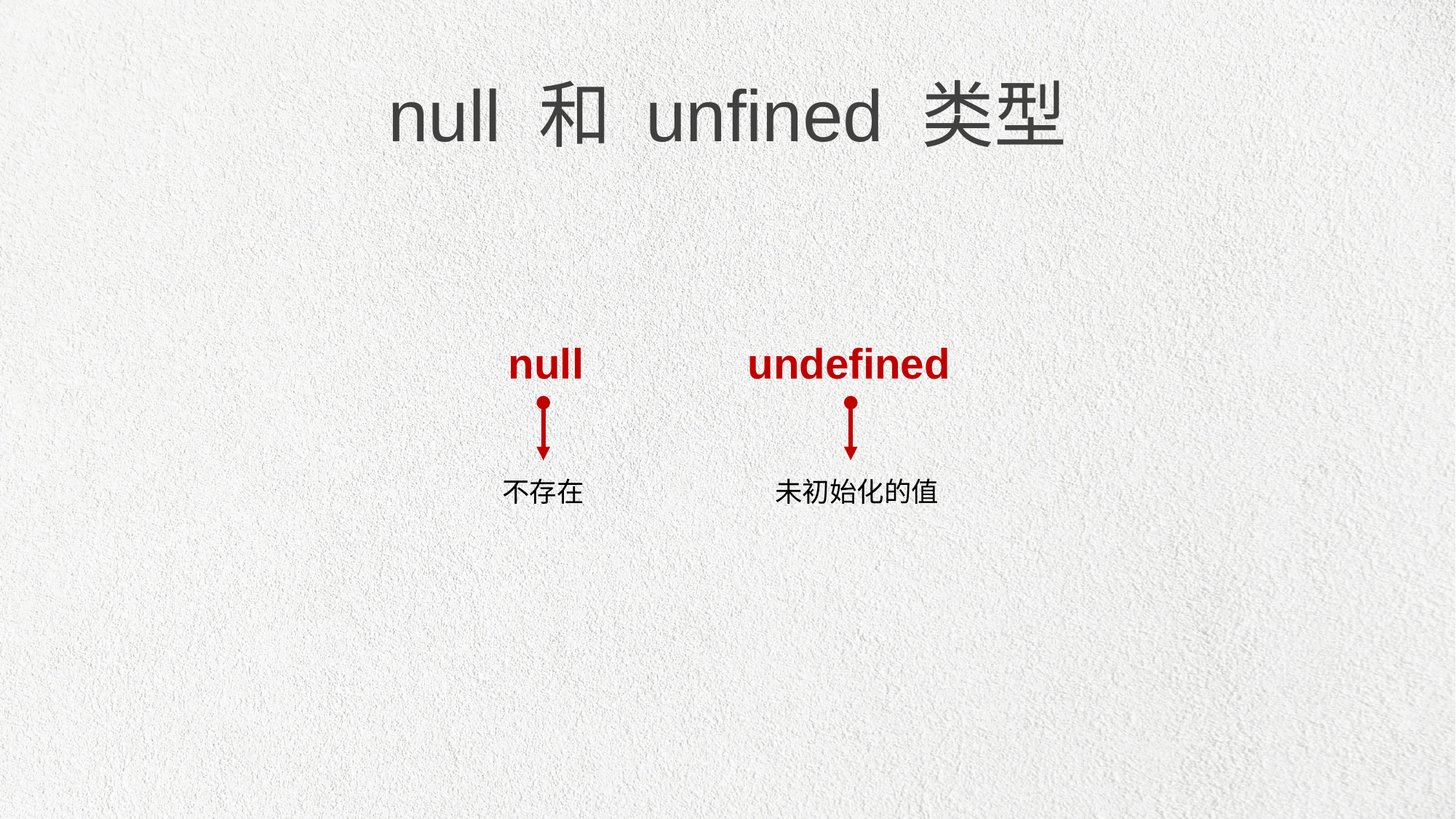

null 和 unfined 类型
null
undefined
不存在
未初始化的值